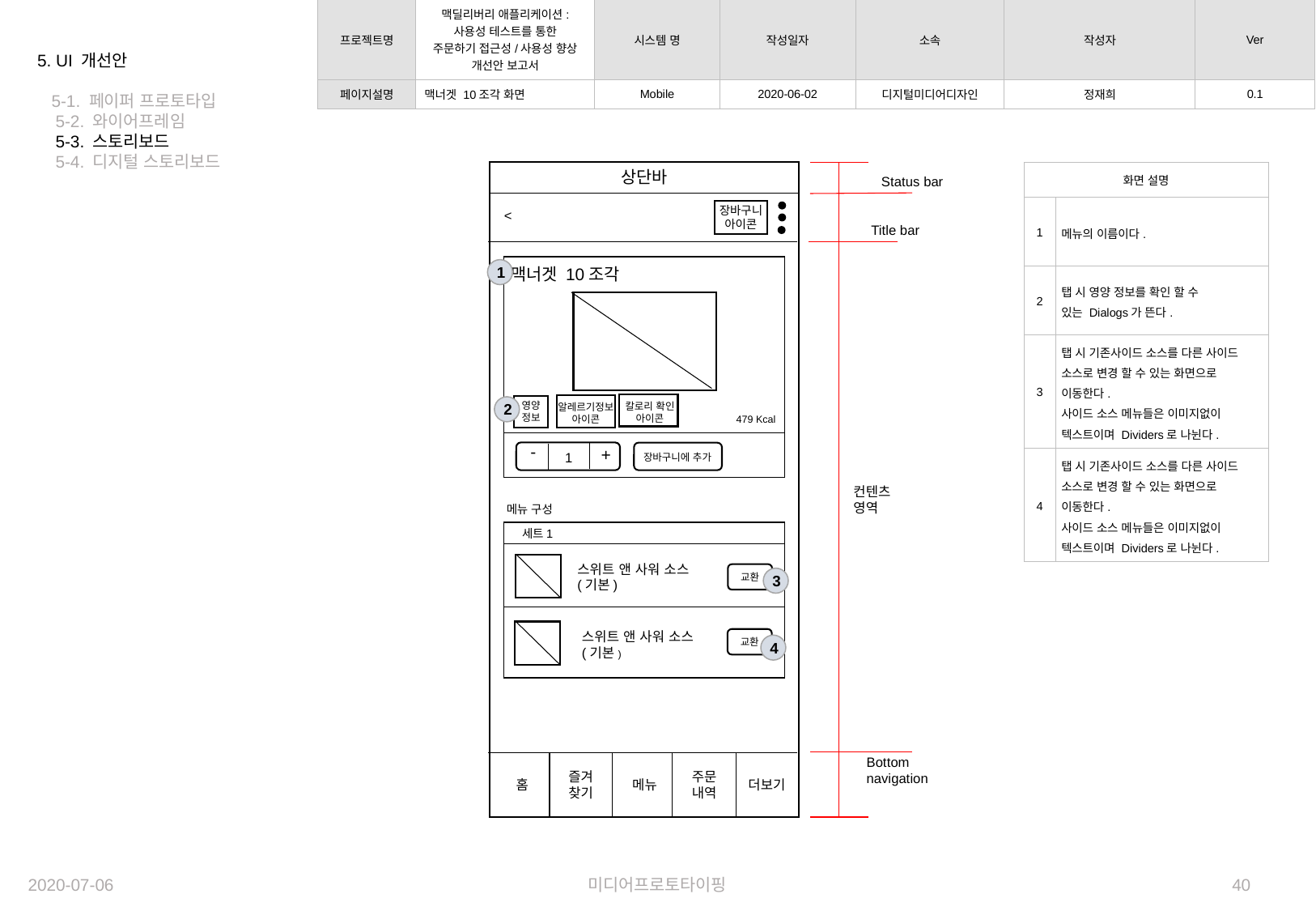

| 프로젝트명 | 맥딜리버리 애플리케이션: 사용성 테스트를 통한 주문하기 접근성/사용성 향상 개선안 보고서 | 시스템 명 | 작성일자 | 소속 | 작성자 | Ver |
| --- | --- | --- | --- | --- | --- | --- |
| 페이지설명 | 맥너겟 10조각 화면 | Mobile | 2020-06-02 | 디지털미디어디자인 | 정재희 | 0.1 |
5. UI 개선안
   5-1. 페이퍼 프로토타입
   5-2. 와이어프레임
   5-3. 스토리보드
   5-4. 디지털 스토리보드
상단바

| 화면 설명 |  |
| --- | --- |
| 1 | 메뉴의 이름이다. |
| 2 | 탭 시 영양 정보를 확인 할 수 있는 Dialogs가 뜬다. |
| 3 | 탭 시 기존사이드 소스를 다른 사이드 소스로 변경 할 수 있는 화면으로 이동한다. 사이드 소스 메뉴들은 이미지없이 텍스트이며 Dividers로 나뉜다. |
| 4 | 탭 시 기존사이드 소스를 다른 사이드 소스로 변경 할 수 있는 화면으로 이동한다. 사이드 소스 메뉴들은 이미지없이 텍스트이며 Dividers로 나뉜다. |
Status bar
장바구니
아이콘

<

Title bar

맥너겟 10조각
1

영양
정보
칼로리 확인
아이콘

알레르기정보
아이콘

2
479 Kcal
-
+

1
장바구니에 추가
컨텐츠
영역
메뉴 구성
세트1

스위트 앤 사워 소스
(기본)

교환
3

스위트 앤 사워 소스
(기본)

교환
4
Bottom
navigation
즐겨
찾기
주문
내역
메뉴
더보기
홈